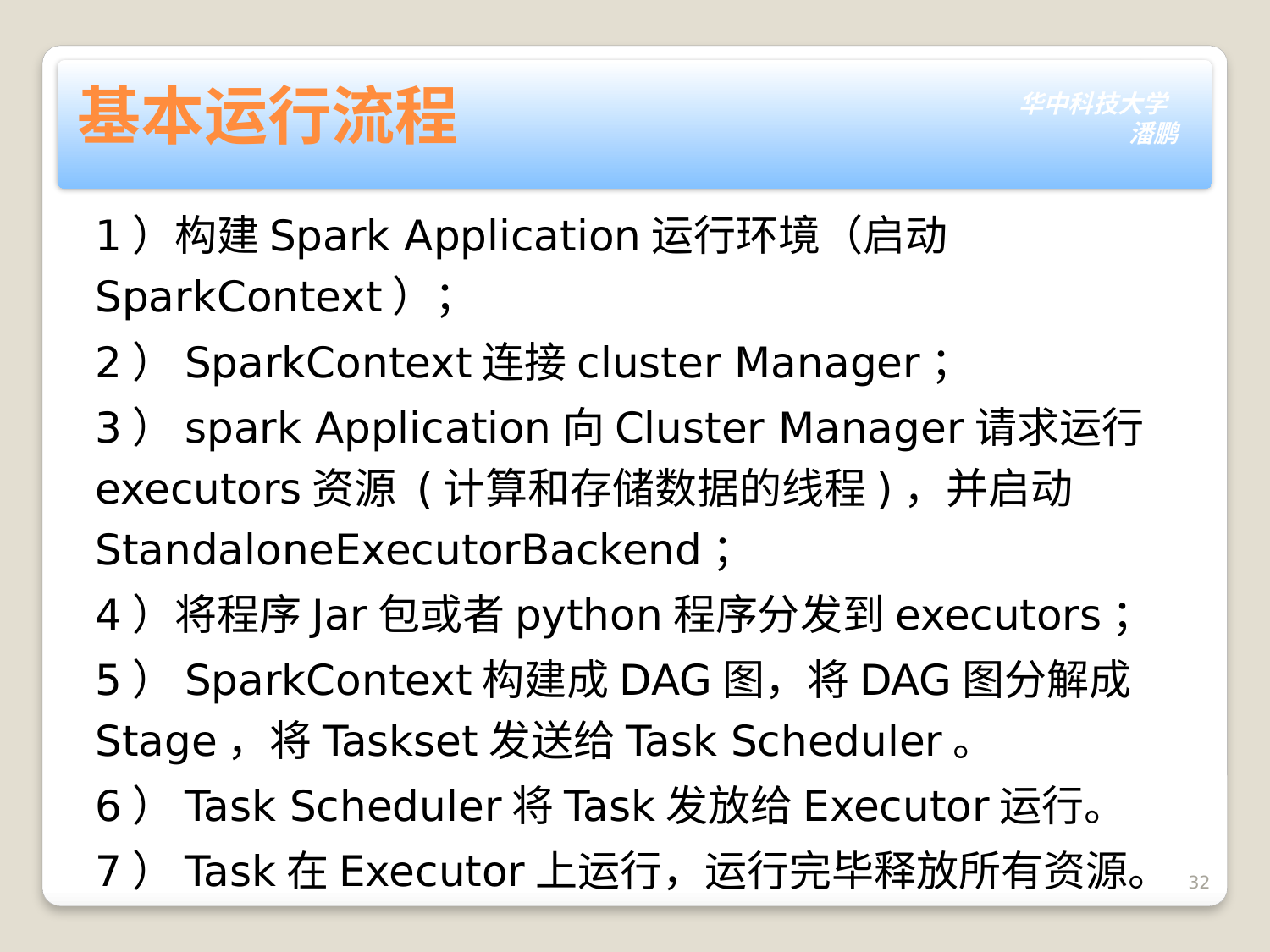

# 基本运行流程
1）构建Spark Application运行环境（启动SparkContext）；
2）SparkContext连接cluster Manager；
3）spark Application向Cluster Manager请求运行executors资源 (计算和存储数据的线程)，并启动StandaloneExecutorBackend；
4）将程序Jar包或者python程序分发到executors；
5）SparkContext构建成DAG图，将DAG图分解成Stage，将Taskset发送给Task Scheduler。
6）Task Scheduler将Task发放给Executor运行。
7）Task在Executor上运行，运行完毕释放所有资源。

32